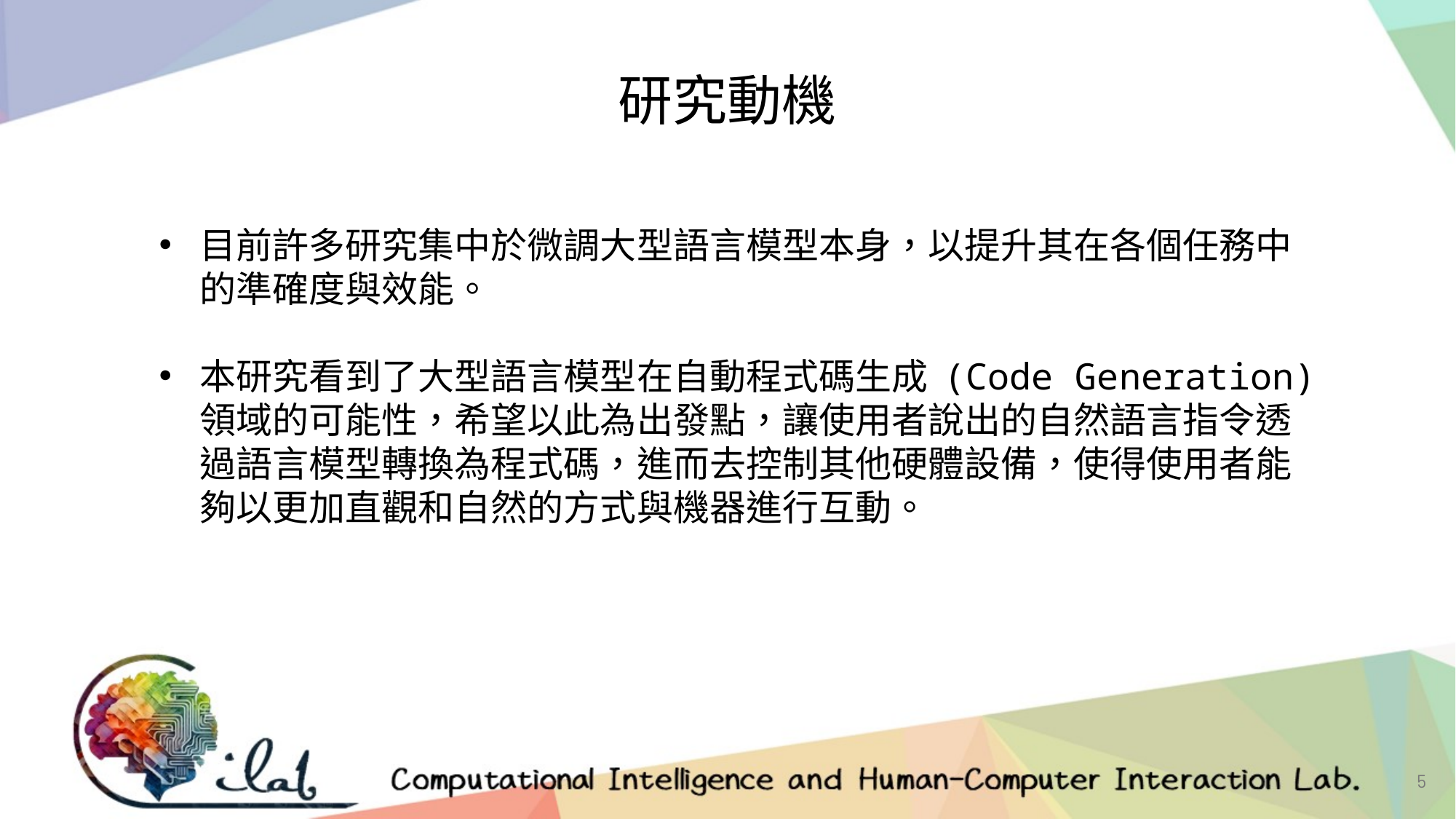

研究動機
目前許多研究集中於微調大型語言模型本身，以提升其在各個任務中的準確度與效能。

本研究看到了大型語言模型在自動程式碼生成 (Code Generation)領域的可能性，希望以此為出發點，讓使用者說出的自然語言指令透過語言模型轉換為程式碼，進而去控制其他硬體設備，使得使用者能夠以更加直觀和自然的方式與機器進行互動。
5